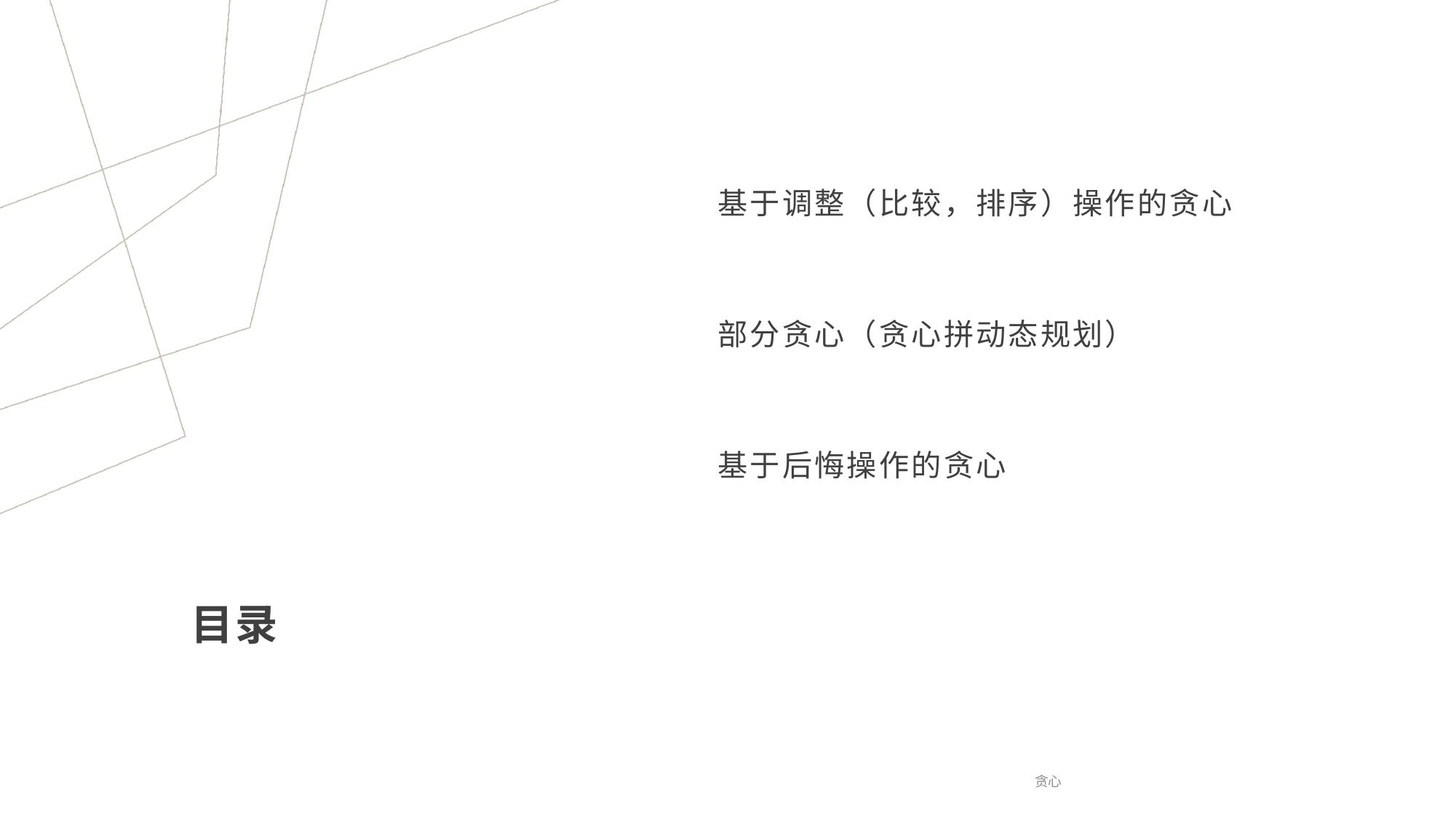

基于调整（比较，排序）操作的贪心
部分贪心（贪心拼动态规划）

基于后悔操作的贪心
# 目录
贪心
3